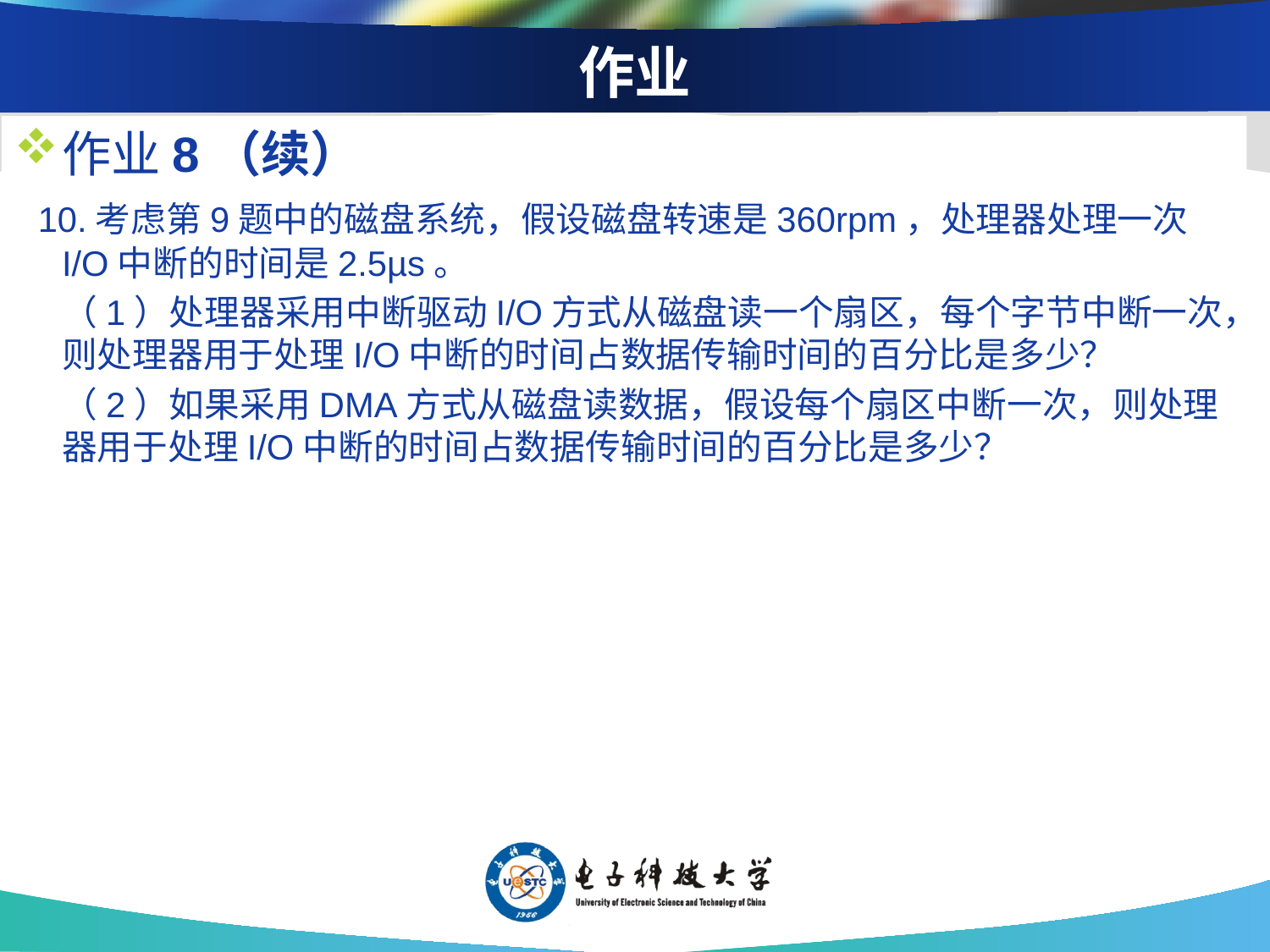

作业
作业8（续）
  10.考虑第9题中的磁盘系统，假设磁盘转速是360rpm，处理器处理一次I/O中断的时间是2.5µs。
	（1）处理器采用中断驱动I/O方式从磁盘读一个扇区，每个字节中断一次，则处理器用于处理I/O中断的时间占数据传输时间的百分比是多少？
	（2）如果采用DMA方式从磁盘读数据，假设每个扇区中断一次，则处理器用于处理I/O中断的时间占数据传输时间的百分比是多少？